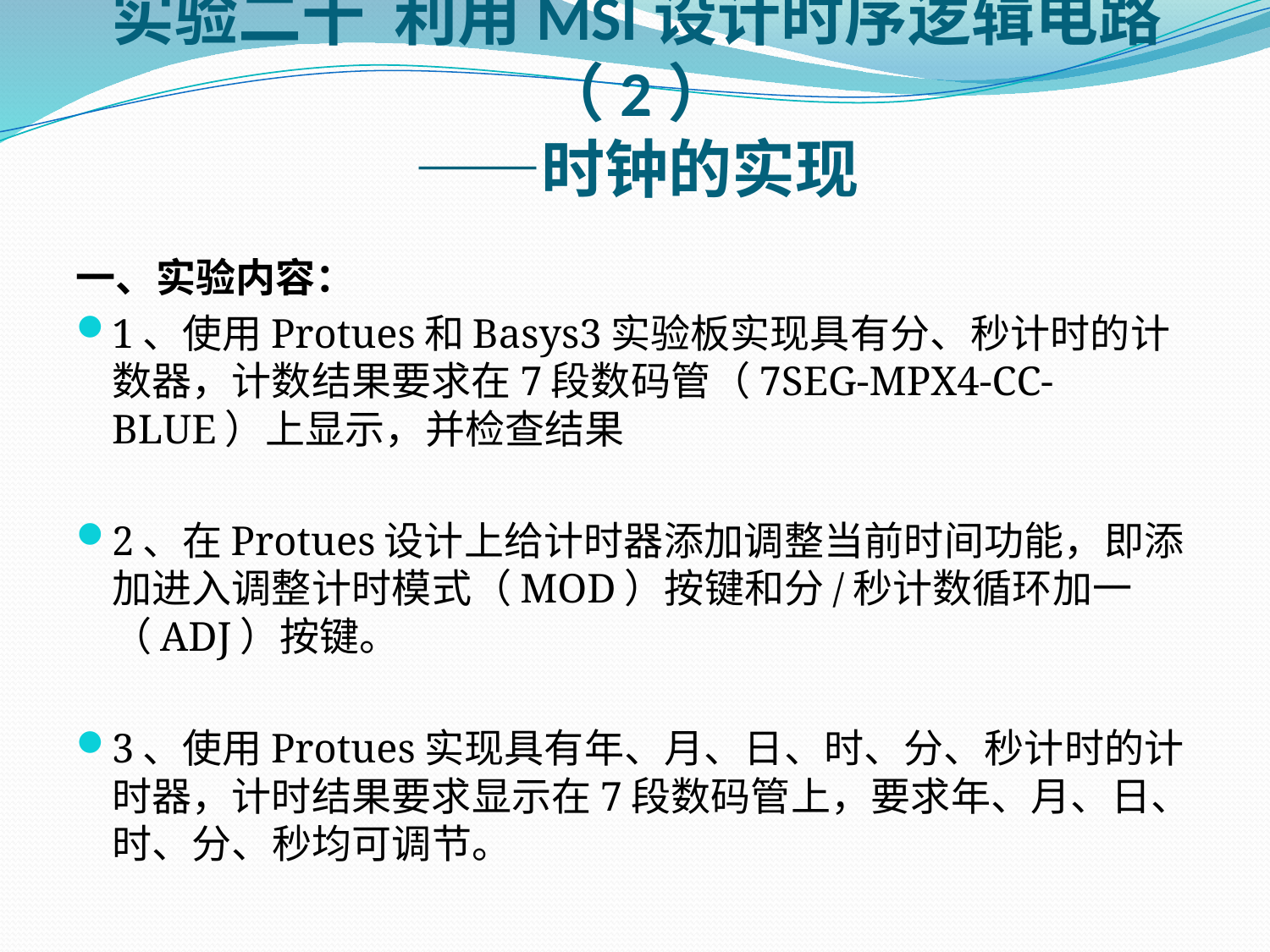

# 实验二十  利用MSI设计时序逻辑电路（2） ——时钟的实现
一、实验内容：
1、使用Protues和Basys3实验板实现具有分、秒计时的计数器，计数结果要求在7段数码管（7SEG-MPX4-CC-BLUE）上显示，并检查结果

2、在Protues设计上给计时器添加调整当前时间功能，即添加进入调整计时模式（MOD）按键和分/秒计数循环加一（ADJ）按键。

3、使用Protues实现具有年、月、日、时、分、秒计时的计时器，计时结果要求显示在7段数码管上，要求年、月、日、时、分、秒均可调节。